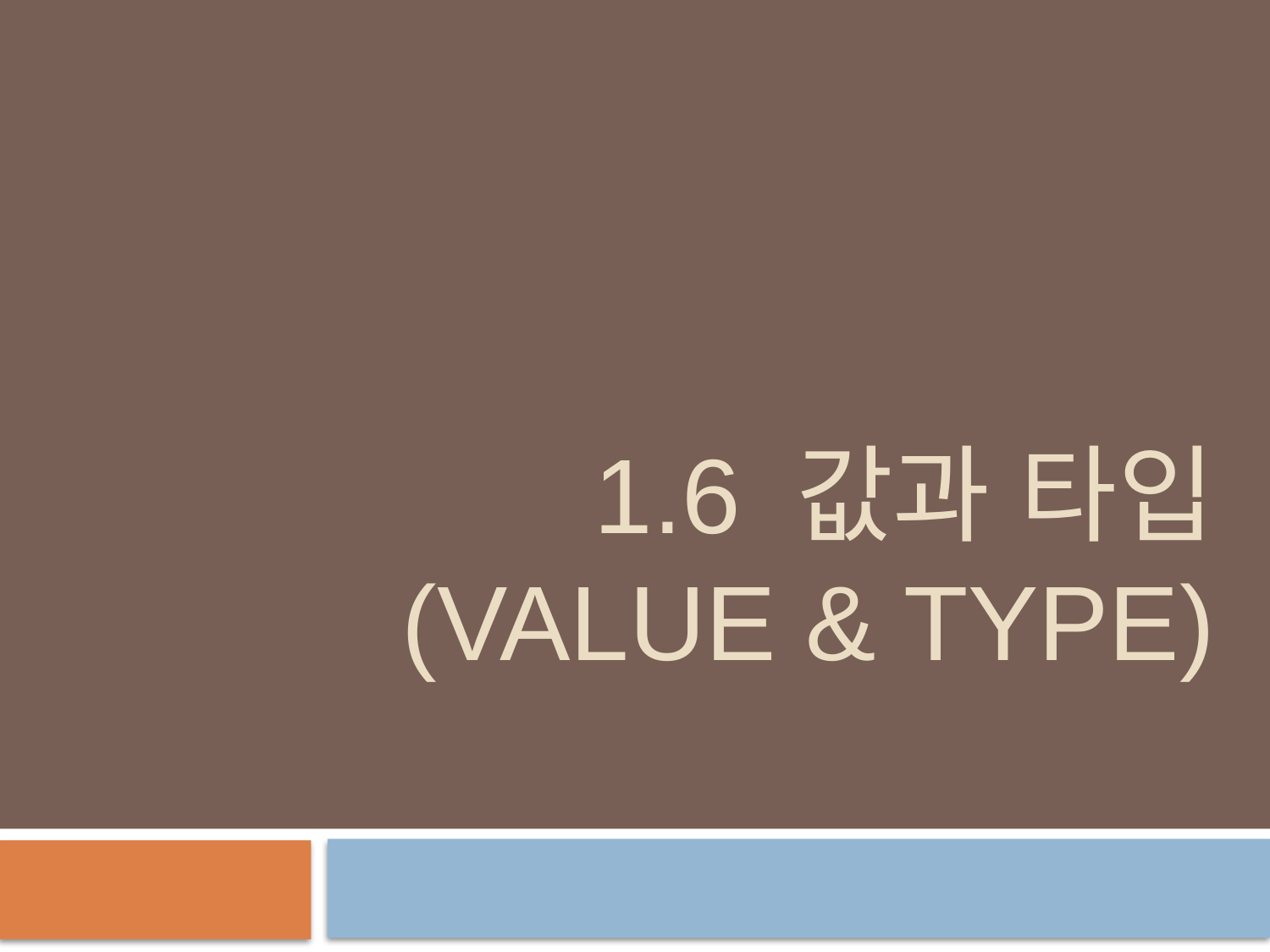

# 1.6 값과 타입 (value & Type)